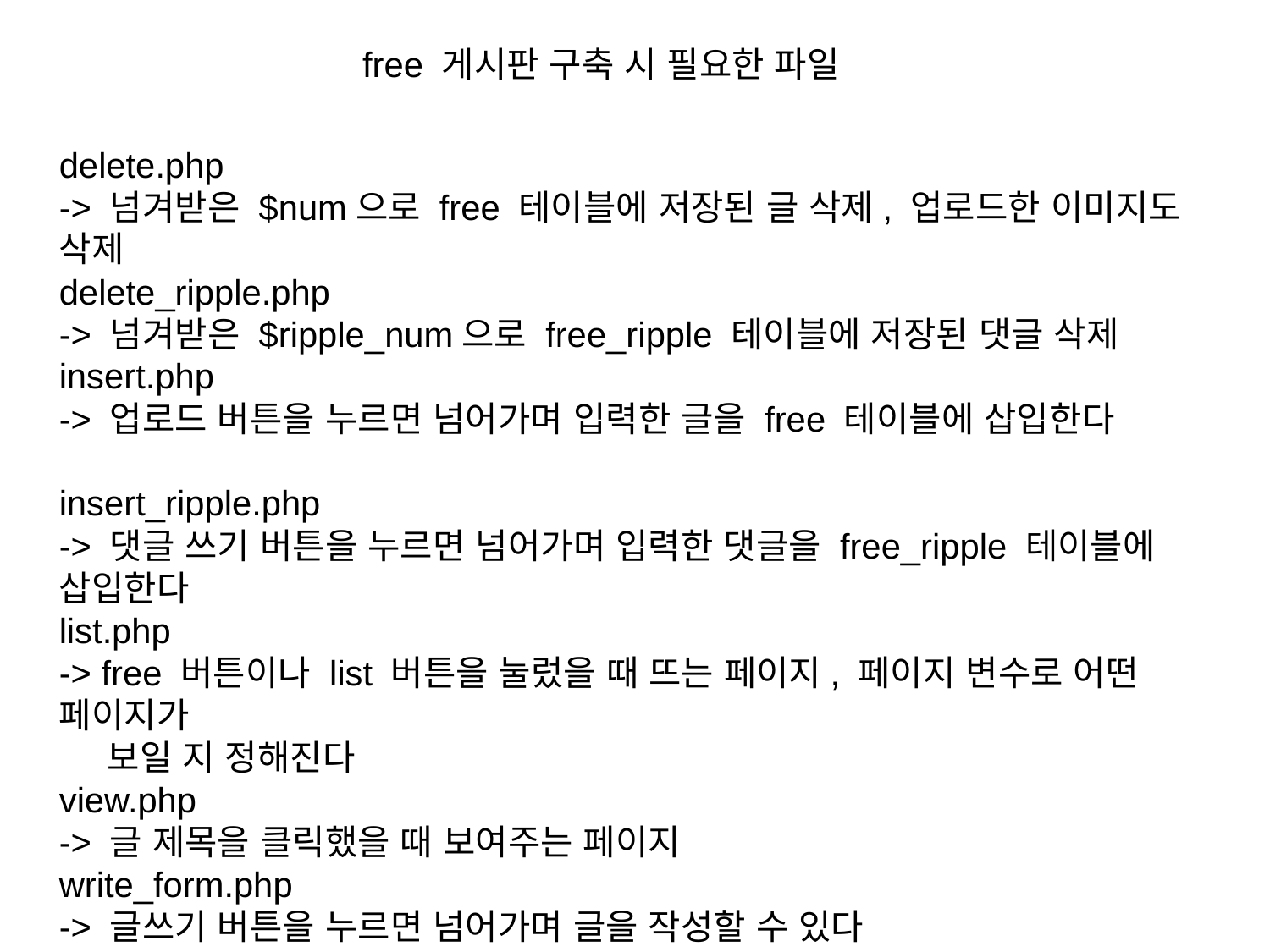

free 게시판 구축 시 필요한 파일
delete.php
-> 넘겨받은 $num으로 free 테이블에 저장된 글 삭제, 업로드한 이미지도 삭제
delete_ripple.php
-> 넘겨받은 $ripple_num으로 free_ripple 테이블에 저장된 댓글 삭제
insert.php
-> 업로드 버튼을 누르면 넘어가며 입력한 글을 free 테이블에 삽입한다

insert_ripple.php
-> 댓글 쓰기 버튼을 누르면 넘어가며 입력한 댓글을 free_ripple 테이블에 삽입한다
list.php
-> free 버튼이나 list 버튼을 눌렀을 때 뜨는 페이지, 페이지 변수로 어떤 페이지가
    보일 지 정해진다
view.php
-> 글 제목을 클릭했을 때 보여주는 페이지
write_form.php
-> 글쓰기 버튼을 누르면 넘어가며 글을 작성할 수 있다